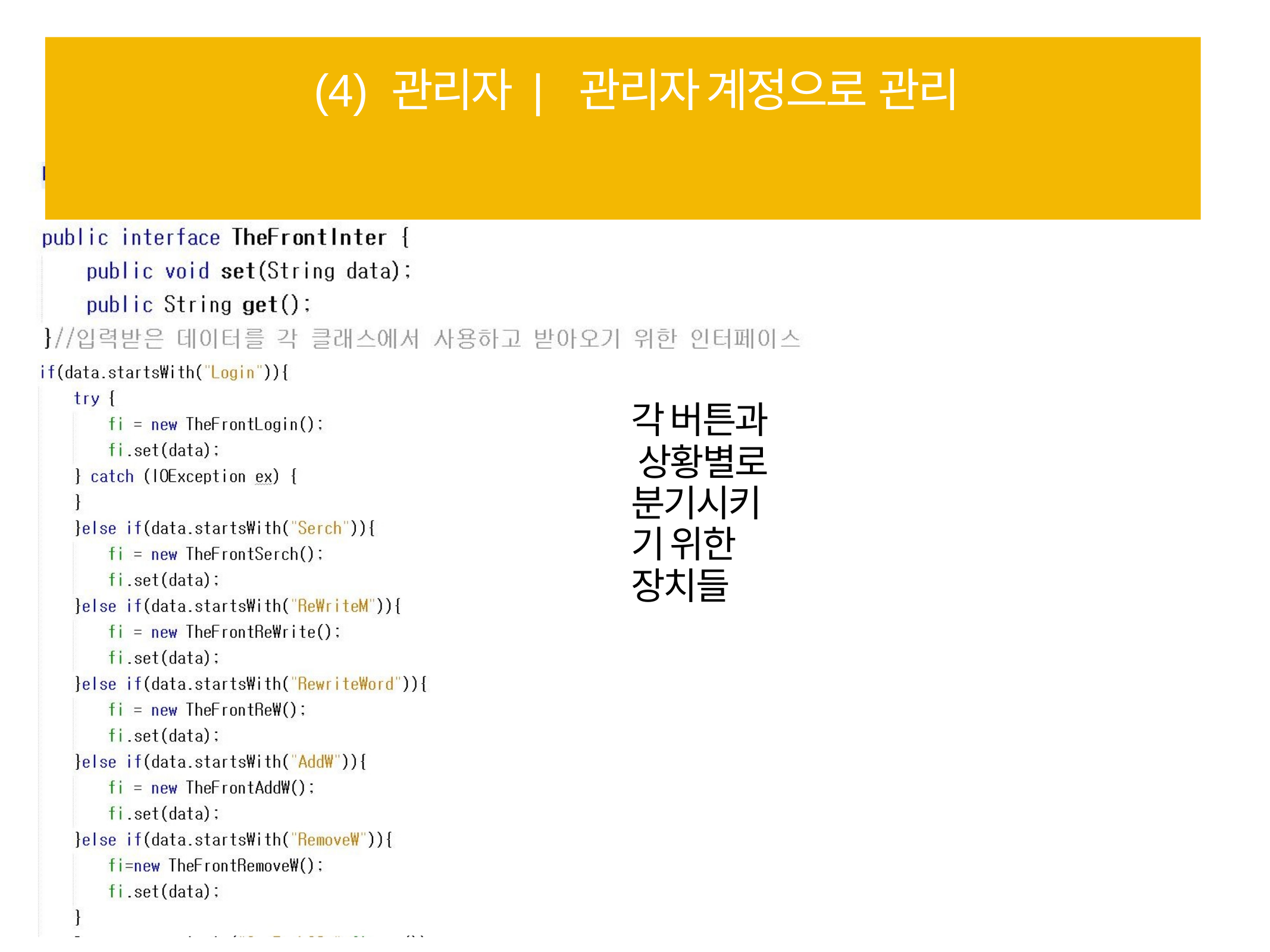

# (4) 관리자 | 관리자 계정으로 관리

각 버튼과  상황별로
분기시키기 위한 장치들